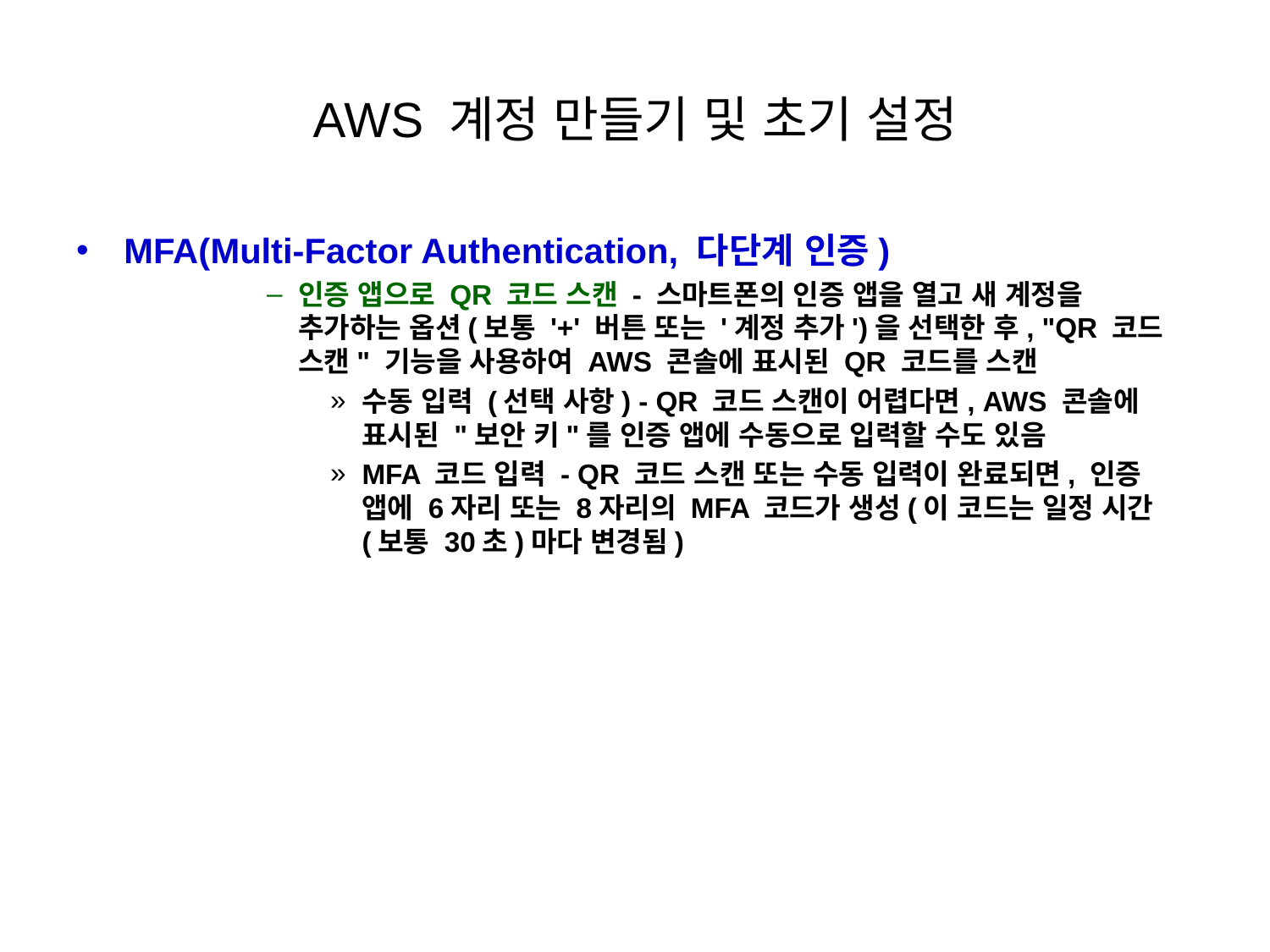

# AWS 계정 만들기 및 초기 설정
MFA(Multi-Factor Authentication, 다단계 인증)
인증 앱으로 QR 코드 스캔 - 스마트폰의 인증 앱을 열고 새 계정을
추가하는 옵션(보통 '+' 버튼 또는 '계정 추가')을 선택한 후, "QR 코드 스캔" 기능을 사용하여 AWS 콘솔에 표시된 QR 코드를 스캔
수동 입력 (선택 사항) - QR 코드 스캔이 어렵다면, AWS 콘솔에 표시된 "보안 키"를 인증 앱에 수동으로 입력할 수도 있음
MFA 코드 입력 - QR 코드 스캔 또는 수동 입력이 완료되면, 인증 앱에 6자리 또는 8자리의 MFA 코드가 생성(이 코드는 일정 시간(보통 30초)마다 변경됨)